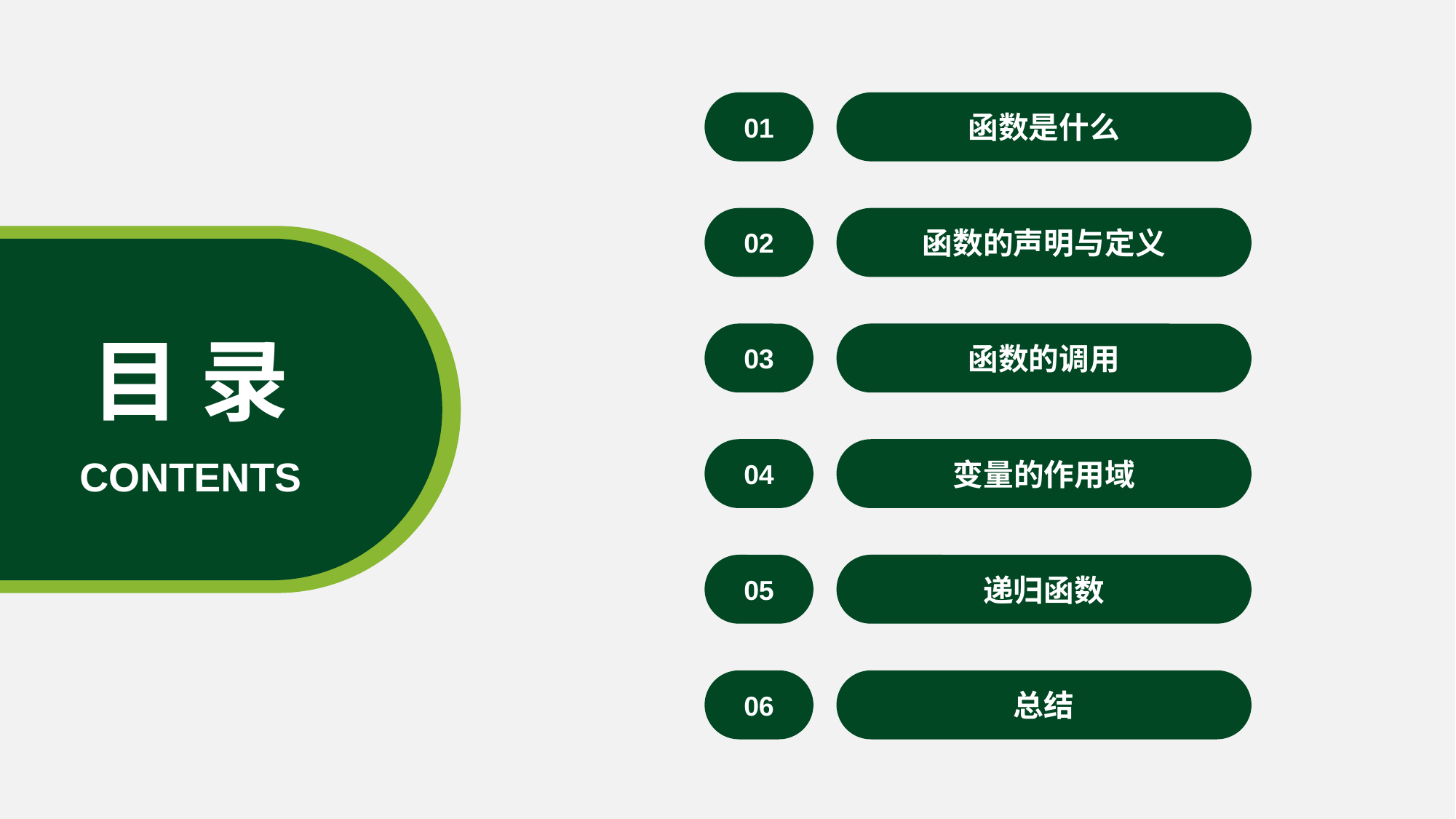

01
函数是什么
02
函数的声明与定义

目 录
03
函数的调用
04
变量的作用域
CONTENTS
05
递归函数
06
总结